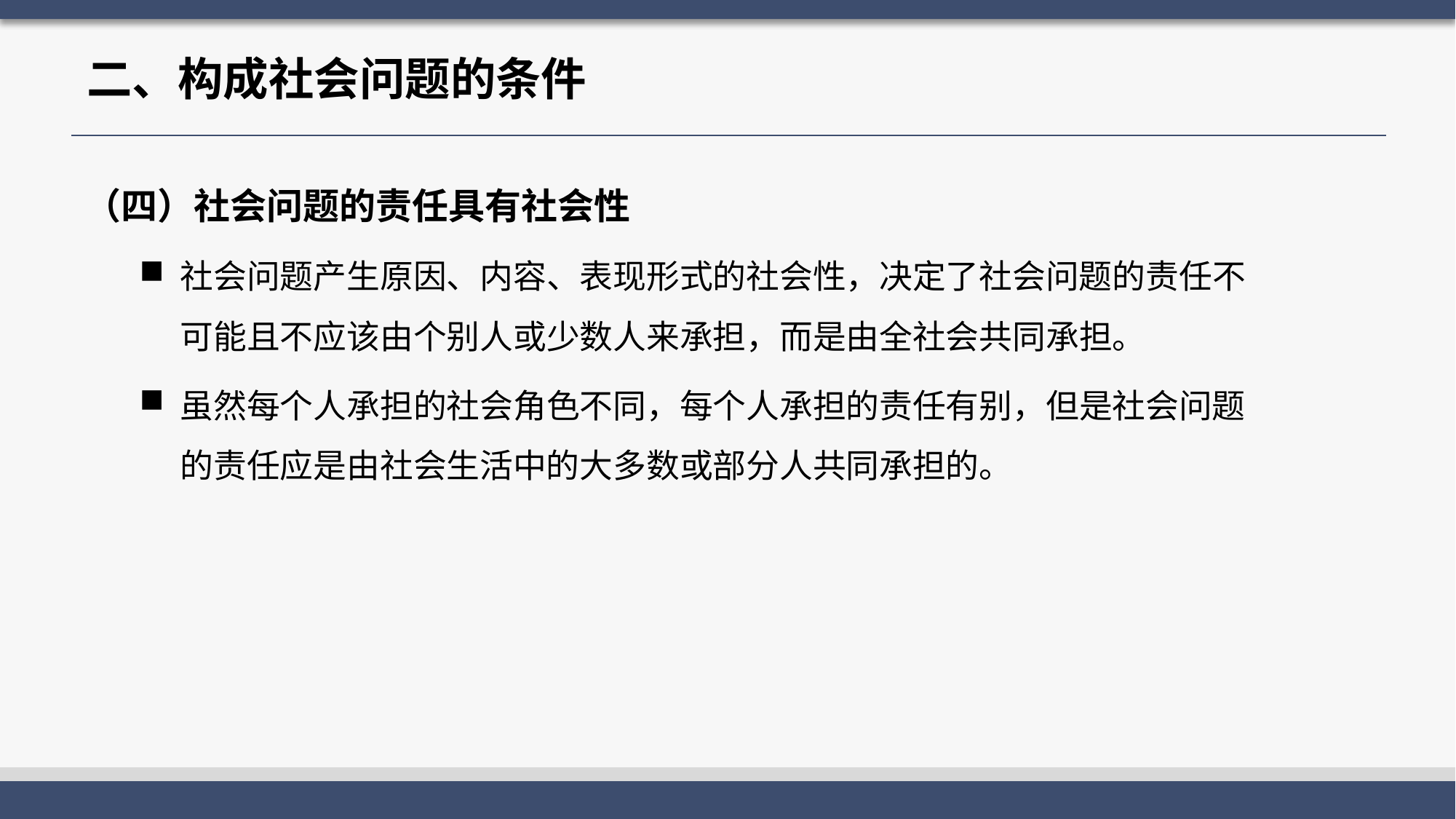

# 二、构成社会问题的条件

（四）社会问题的责任具有社会性
社会问题产生原因、内容、表现形式的社会性，决定了社会问题的责任不可能且不应该由个别人或少数人来承担，而是由全社会共同承担。
虽然每个人承担的社会角色不同，每个人承担的责任有别，但是社会问题的责任应是由社会生活中的大多数或部分人共同承担的。